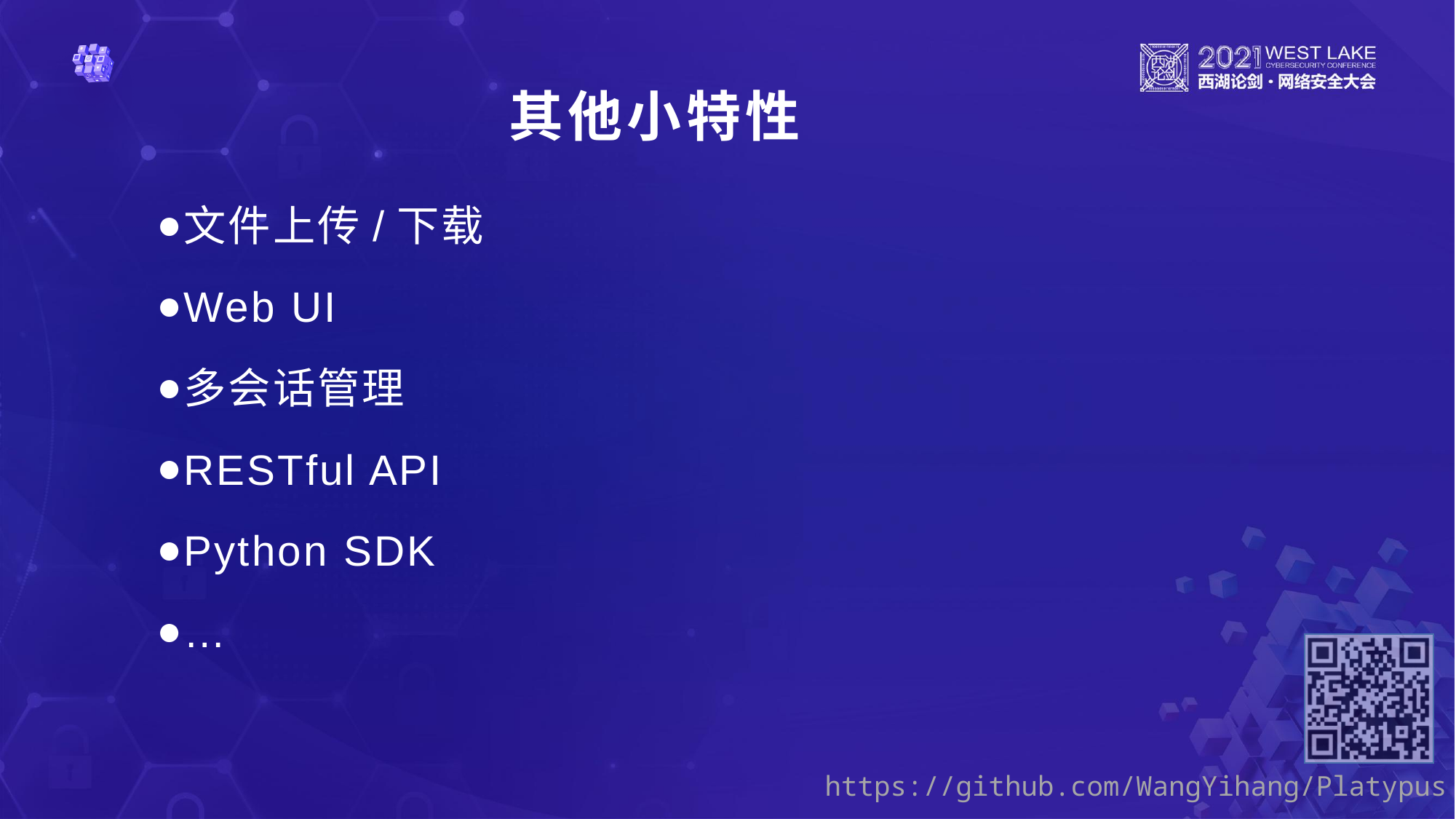

其他小特性
文件上传/下载
Web UI
多会话管理
RESTful API
Python SDK
…